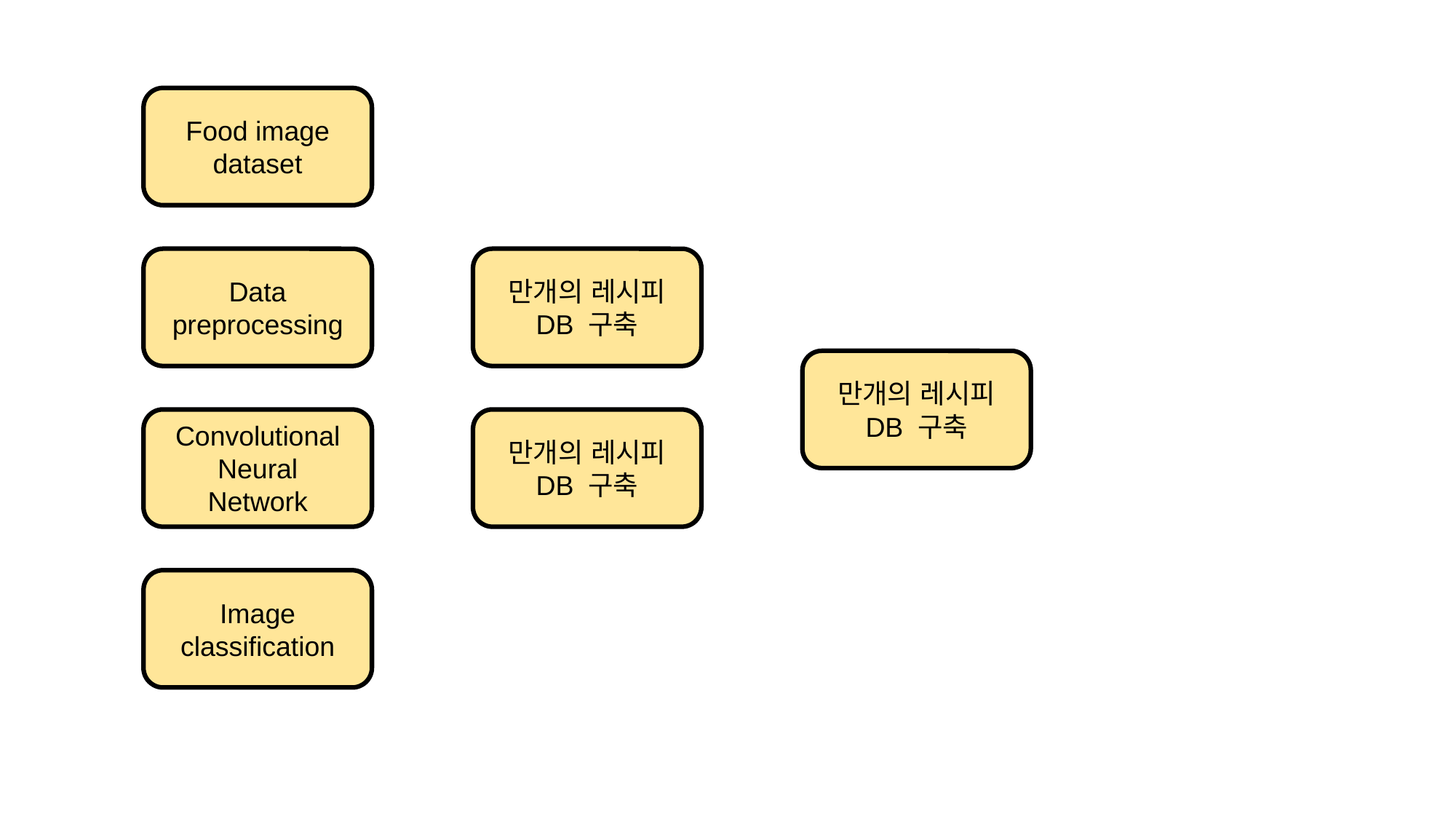

Food image dataset
만개의 레시피
DB 구축
Data preprocessing
만개의 레시피
DB 구축
만개의 레시피
DB 구축
Convolutional
Neural
Network
Image
classification